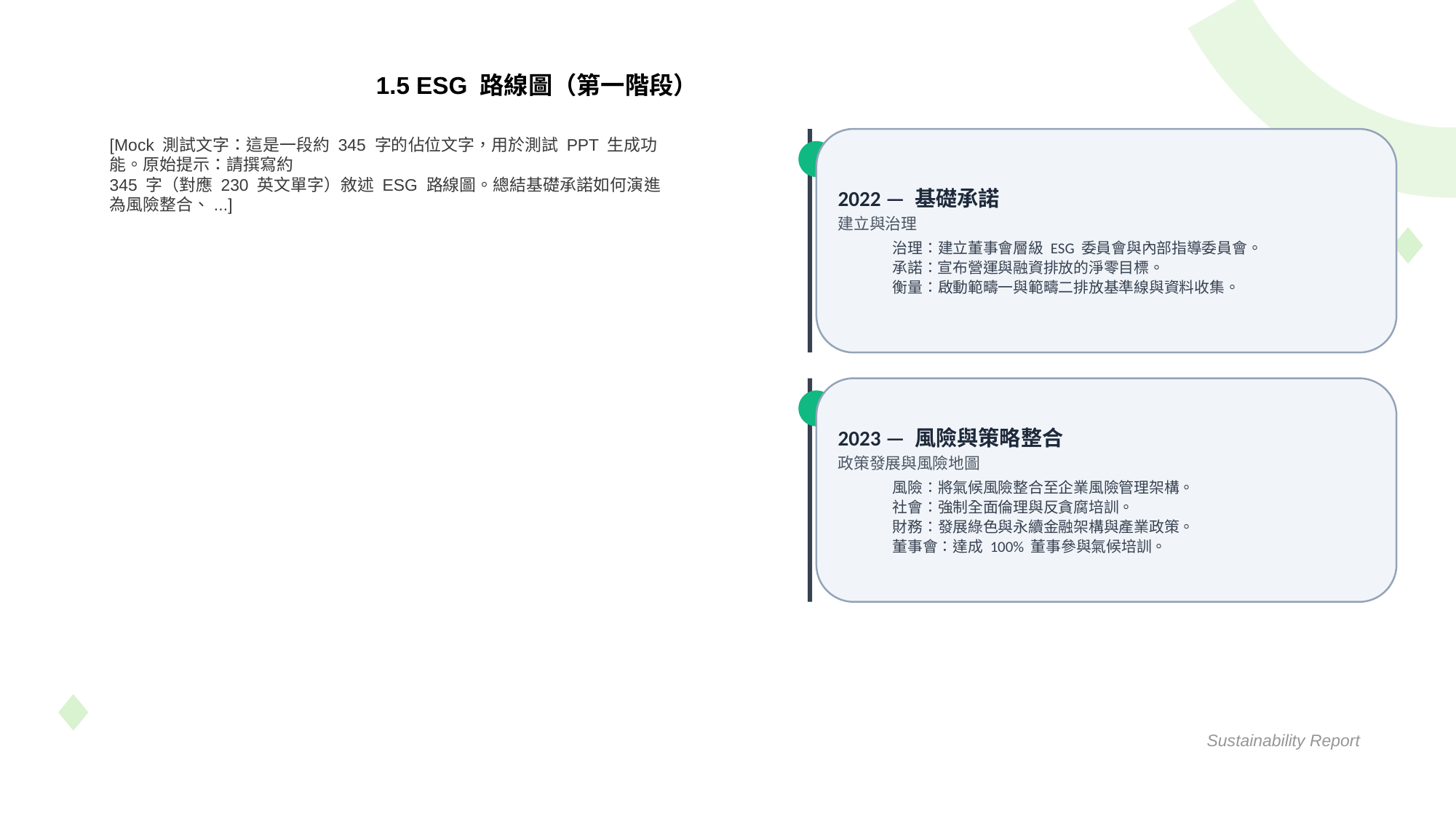

1.5 ESG 路線圖（第一階段）
[Mock 測試文字：這是一段約 345 字的佔位文字，用於測試 PPT 生成功能。原始提示：請撰寫約
345 字（對應 230 英文單字）敘述 ESG 路線圖。總結基礎承諾如何演進為風險整合、...]

2022 — 基礎承諾
建立與治理
治理：建立董事會層級 ESG 委員會與內部指導委員會。
承諾：宣布營運與融資排放的淨零目標。
衡量：啟動範疇一與範疇二排放基準線與資料收集。

2023 — 風險與策略整合
政策發展與風險地圖
風險：將氣候風險整合至企業風險管理架構。
社會：強制全面倫理與反貪腐培訓。
財務：發展綠色與永續金融架構與產業政策。
董事會：達成 100% 董事參與氣候培訓。

Sustainability Report